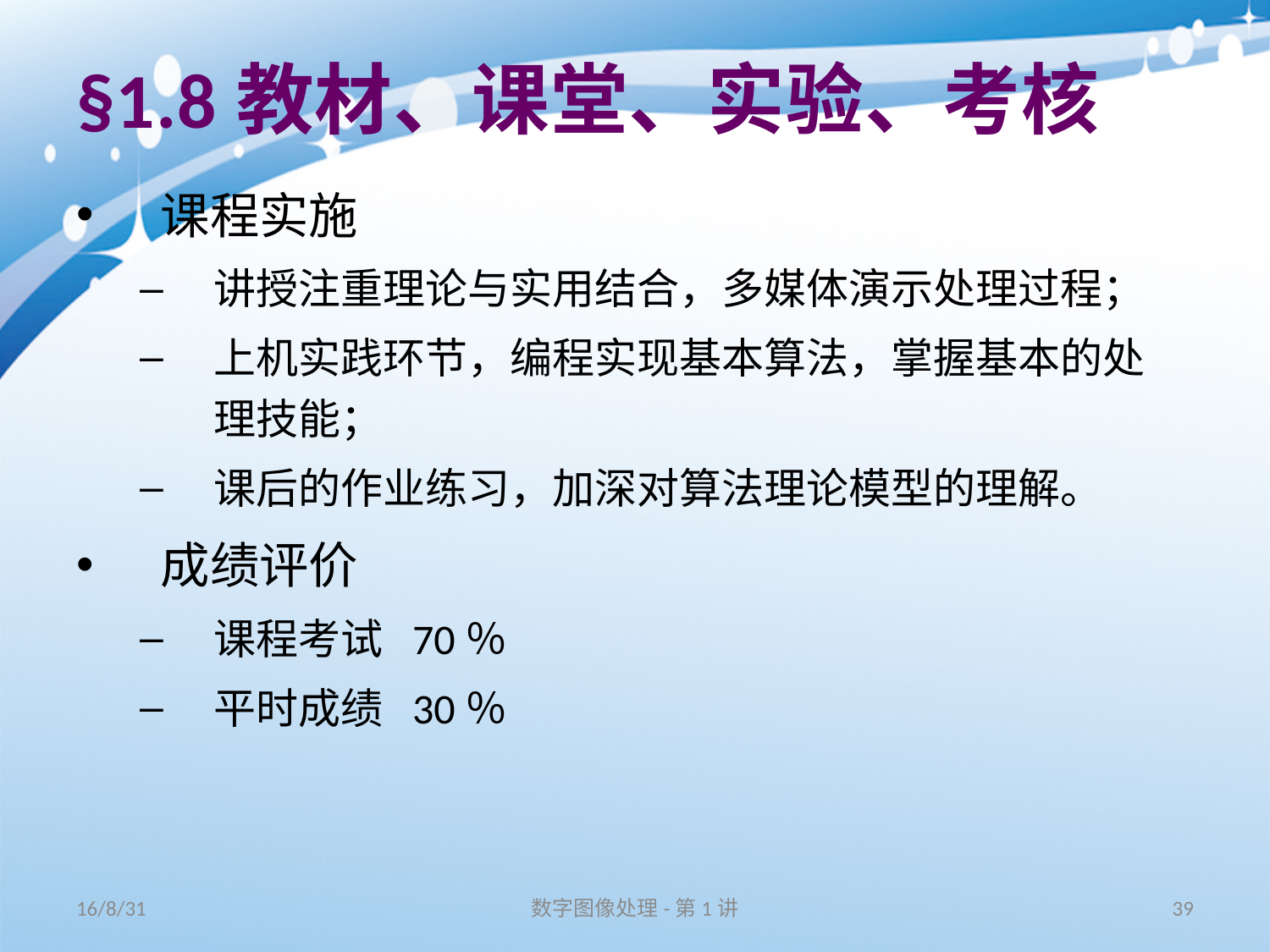

# §1.8教材、课堂、实验、考核
课程实施
讲授注重理论与实用结合，多媒体演示处理过程；
上机实践环节，编程实现基本算法，掌握基本的处理技能；
课后的作业练习，加深对算法理论模型的理解。
成绩评价
课程考试  70％
平时成绩  30％
16/8/31
数字图像处理-第1讲
39